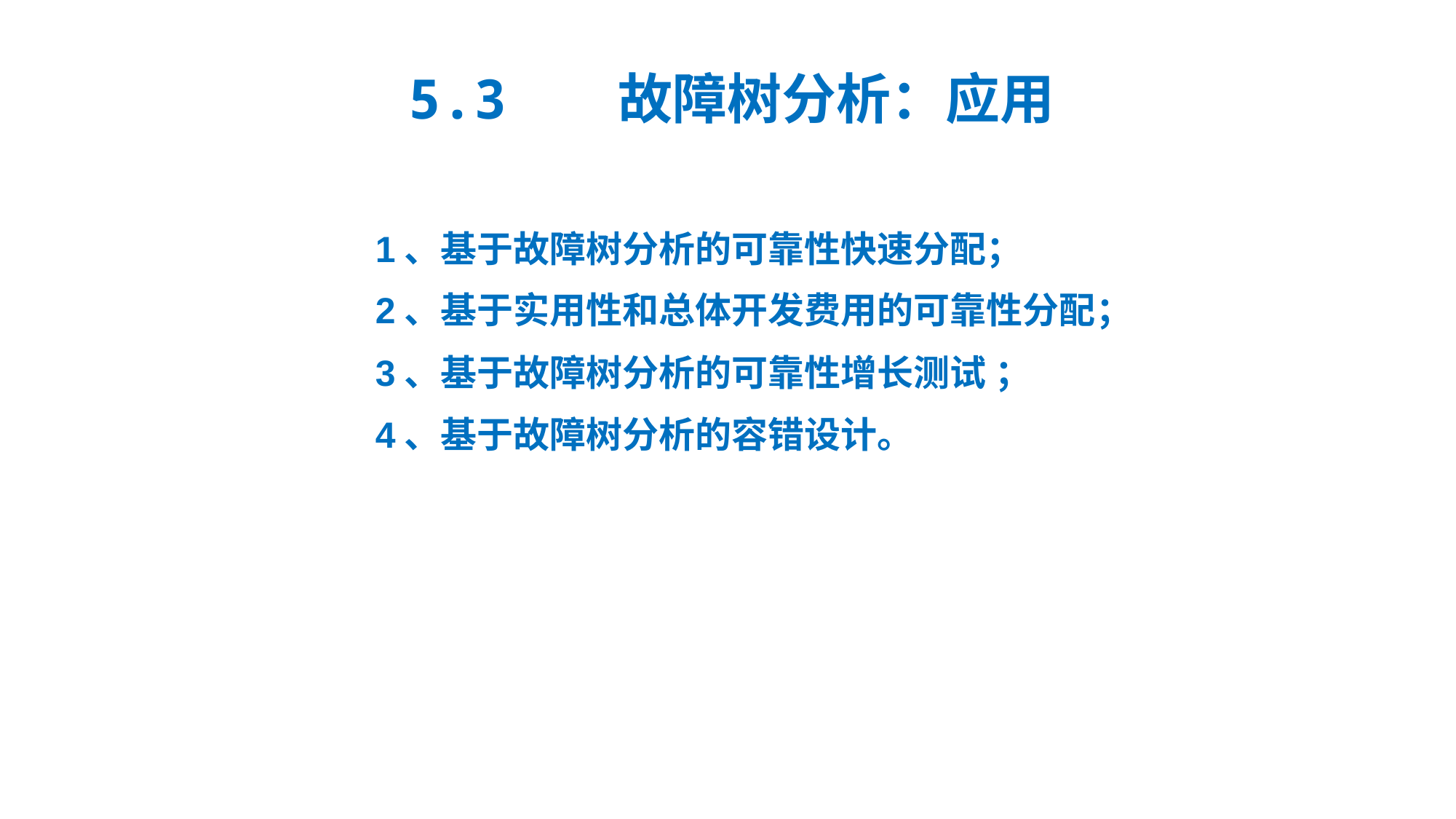

5.3   故障树分析：应用
1、基于故障树分析的可靠性快速分配；
2、基于实用性和总体开发费用的可靠性分配；
3、基于故障树分析的可靠性增长测试 ；
4、基于故障树分析的容错设计。